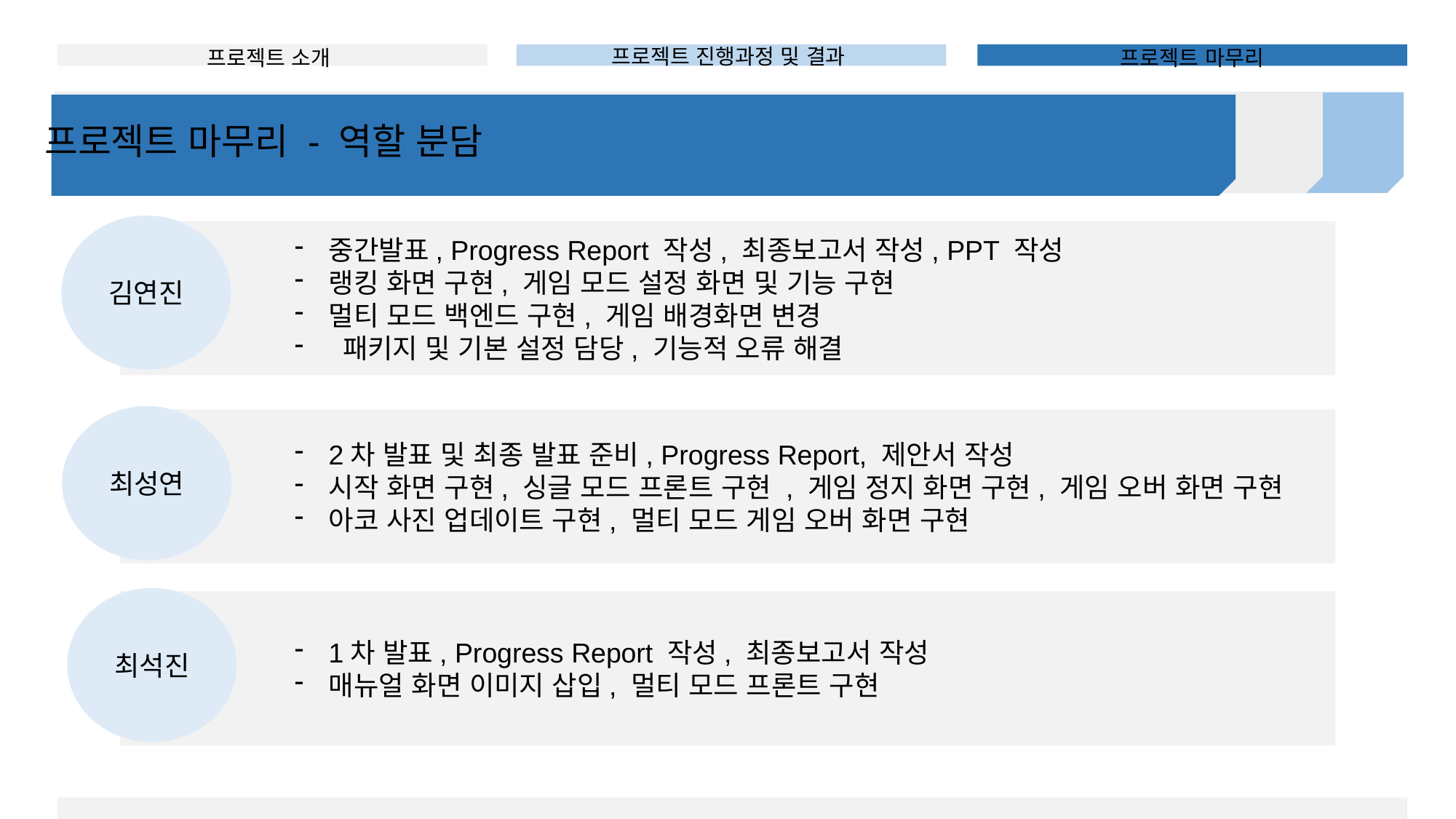

프로젝트 진행과정 및 결과
프로젝트 마무리
프로젝트 소개

프로젝트 마무리 - 역할 분담
김연진
중간발표, Progress Report 작성, 최종보고서 작성, PPT 작성
랭킹 화면 구현, 게임 모드 설정 화면 및 기능 구현
멀티 모드 백엔드 구현, 게임 배경화면 변경
 패키지 및 기본 설정 담당, 기능적 오류 해결
최성연
2차 발표 및 최종 발표 준비, Progress Report, 제안서 작성
시작 화면 구현, 싱글 모드 프론트 구현 , 게임 정지 화면 구현, 게임 오버 화면 구현
아코 사진 업데이트 구현, 멀티 모드 게임 오버 화면 구현
최석진
1차 발표, Progress Report 작성, 최종보고서 작성
매뉴얼 화면 이미지 삽입, 멀티 모드 프론트 구현